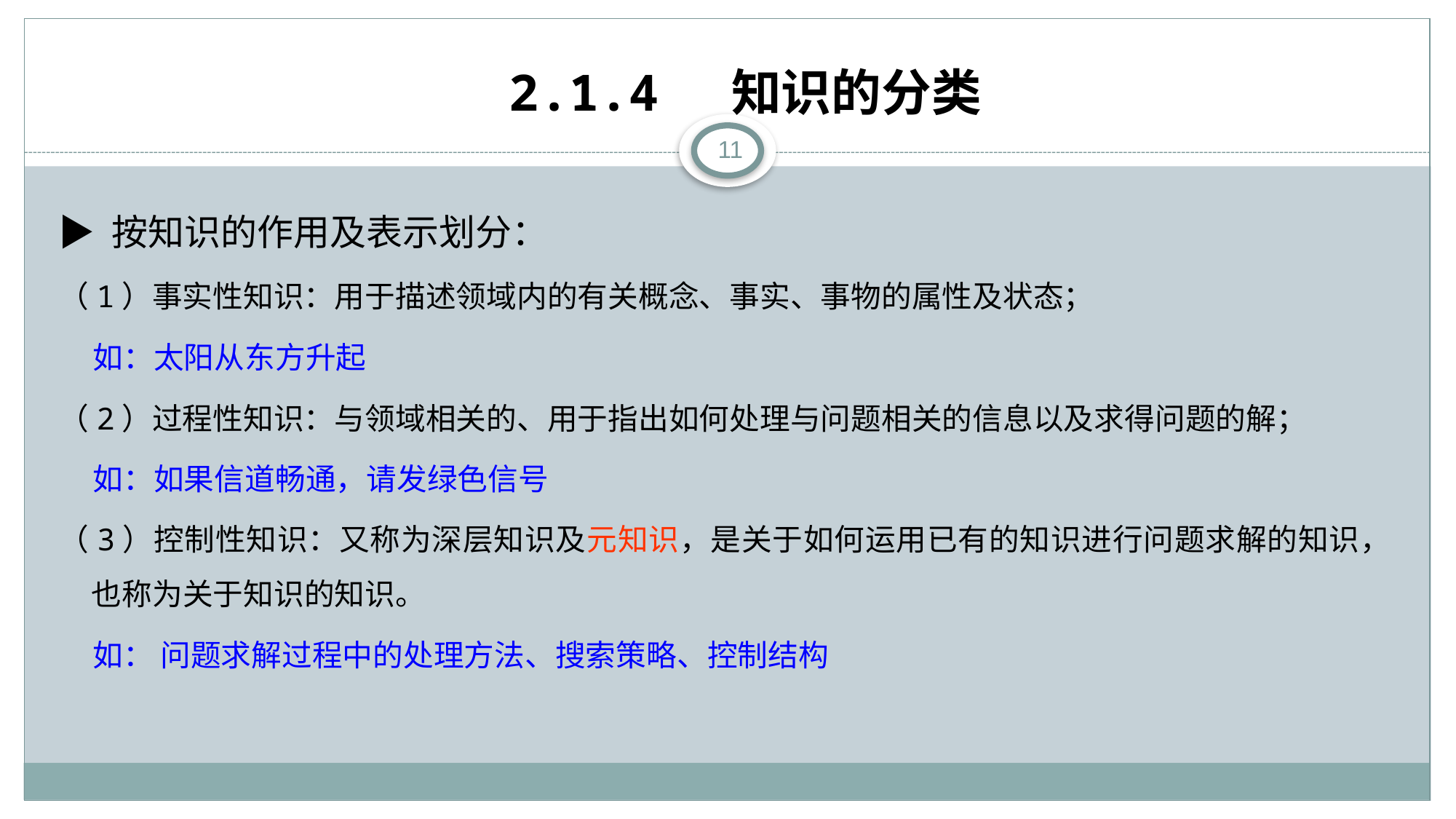

# 2.1.1  知识与知识表示的概念
2.1.4  知识的分类
11
▶ 按知识的作用及表示划分：
（1）事实性知识：用于描述领域内的有关概念、事实、事物的属性及状态；
    如：太阳从东方升起
（2）过程性知识：与领域相关的、用于指出如何处理与问题相关的信息以及求得问题的解；
    如：如果信道畅通，请发绿色信号
（3）控制性知识：又称为深层知识及元知识，是关于如何运用已有的知识进行问题求解的知识，也称为关于知识的知识。
    如： 问题求解过程中的处理方法、搜索策略、控制结构